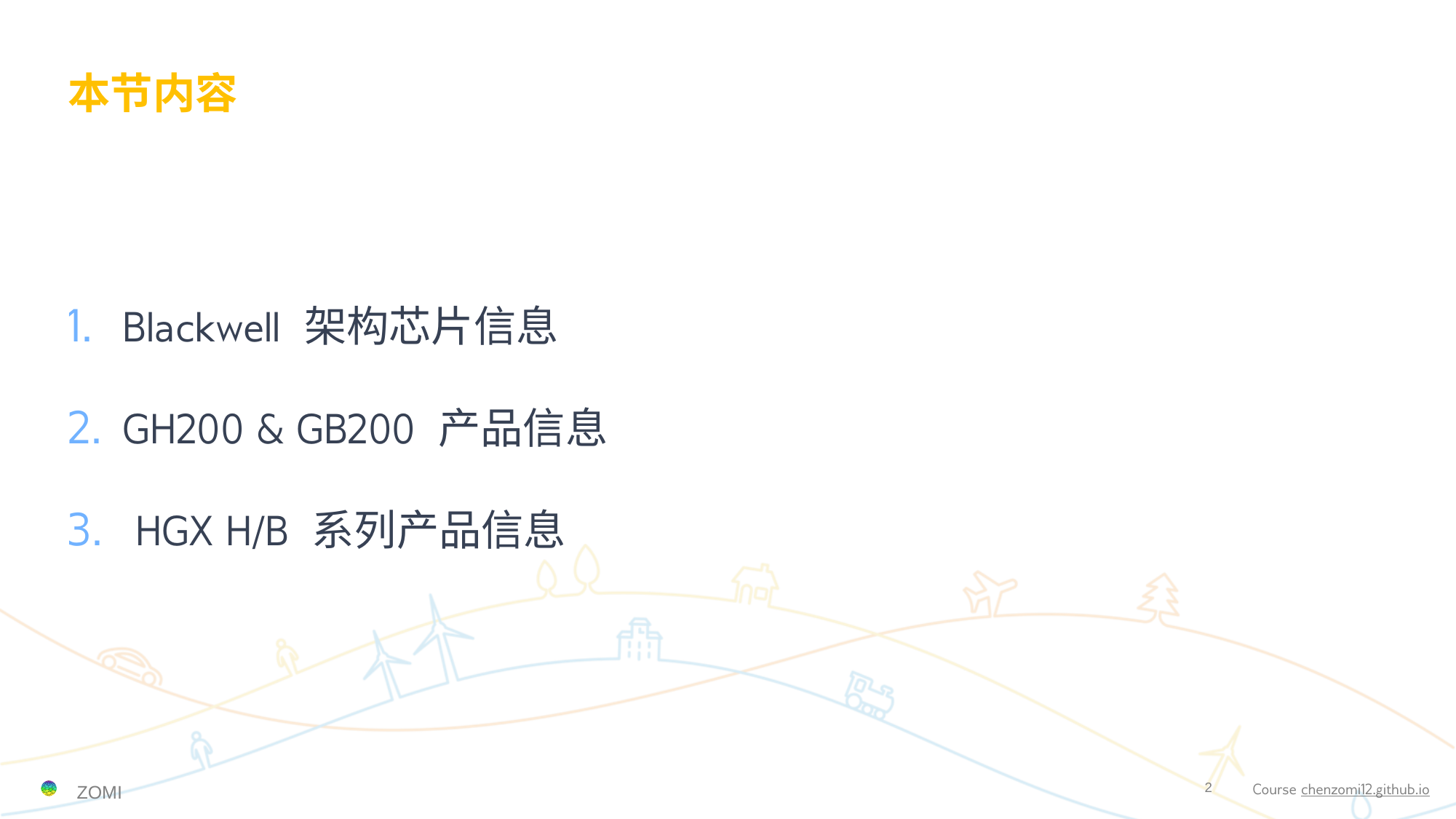

# 本节内容
Blackwell 架构芯片信息
GH200 & GB200 产品信息
 HGX H/B 系列产品信息